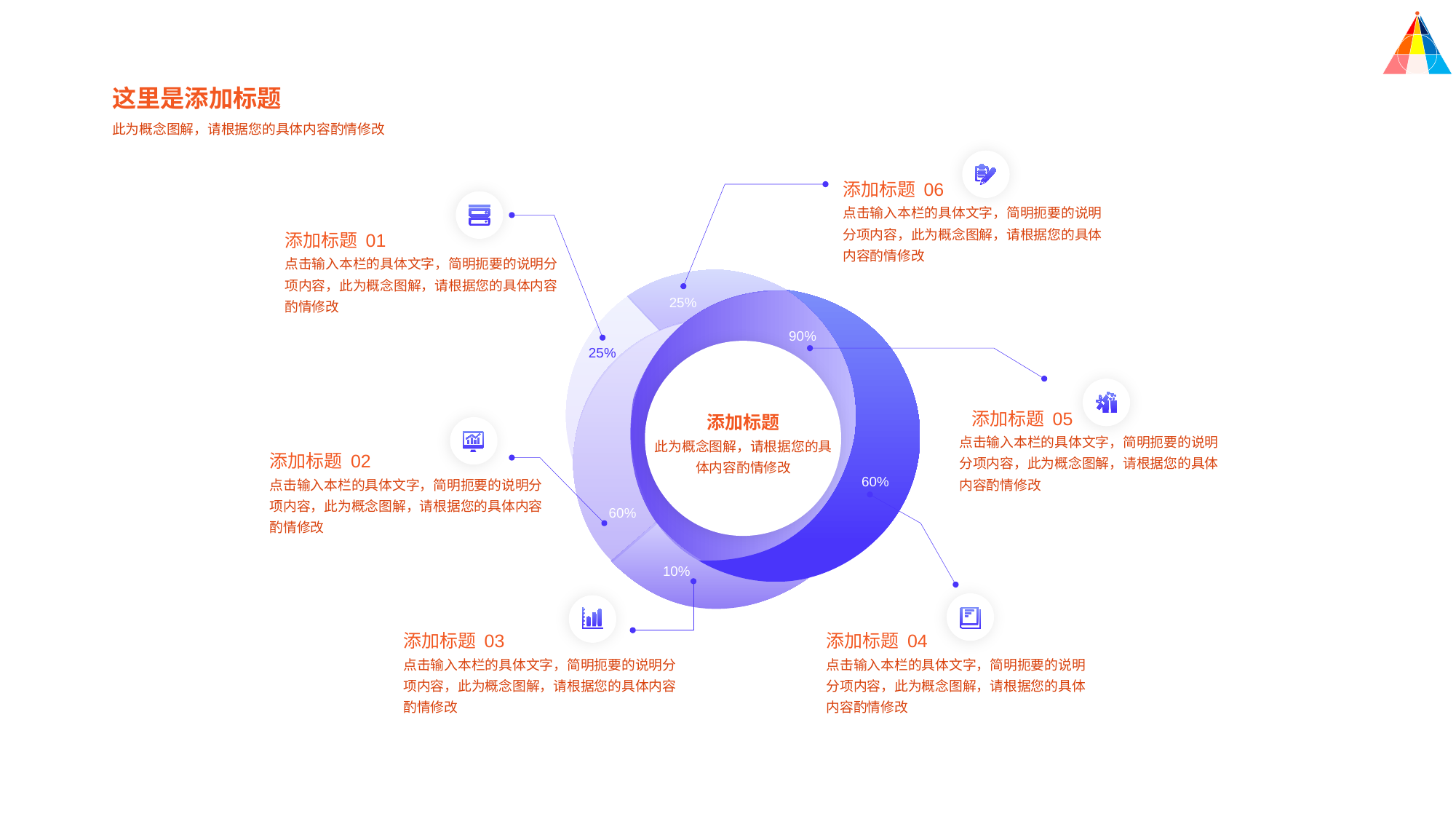

这里是添加标题
此为概念图解，请根据您的具体内容酌情修改

添加标题 06
点击输入本栏的具体文字，简明扼要的说明分项内容，此为概念图解，请根据您的具体内容酌情修改

添加标题 01
点击输入本栏的具体文字，简明扼要的说明分项内容，此为概念图解，请根据您的具体内容酌情修改

25%

90%
25%

  添加标题 05
点击输入本栏的具体文字，简明扼要的说明分项内容，此为概念图解，请根据您的具体内容酌情修改
添加标题
此为概念图解，请根据您的具体内容酌情修改

添加标题 02
点击输入本栏的具体文字，简明扼要的说明分项内容，此为概念图解，请根据您的具体内容酌情修改

60%

60%

10%

添加标题 03
点击输入本栏的具体文字，简明扼要的说明分项内容，此为概念图解，请根据您的具体内容酌情修改
添加标题 04
点击输入本栏的具体文字，简明扼要的说明分项内容，此为概念图解，请根据您的具体内容酌情修改